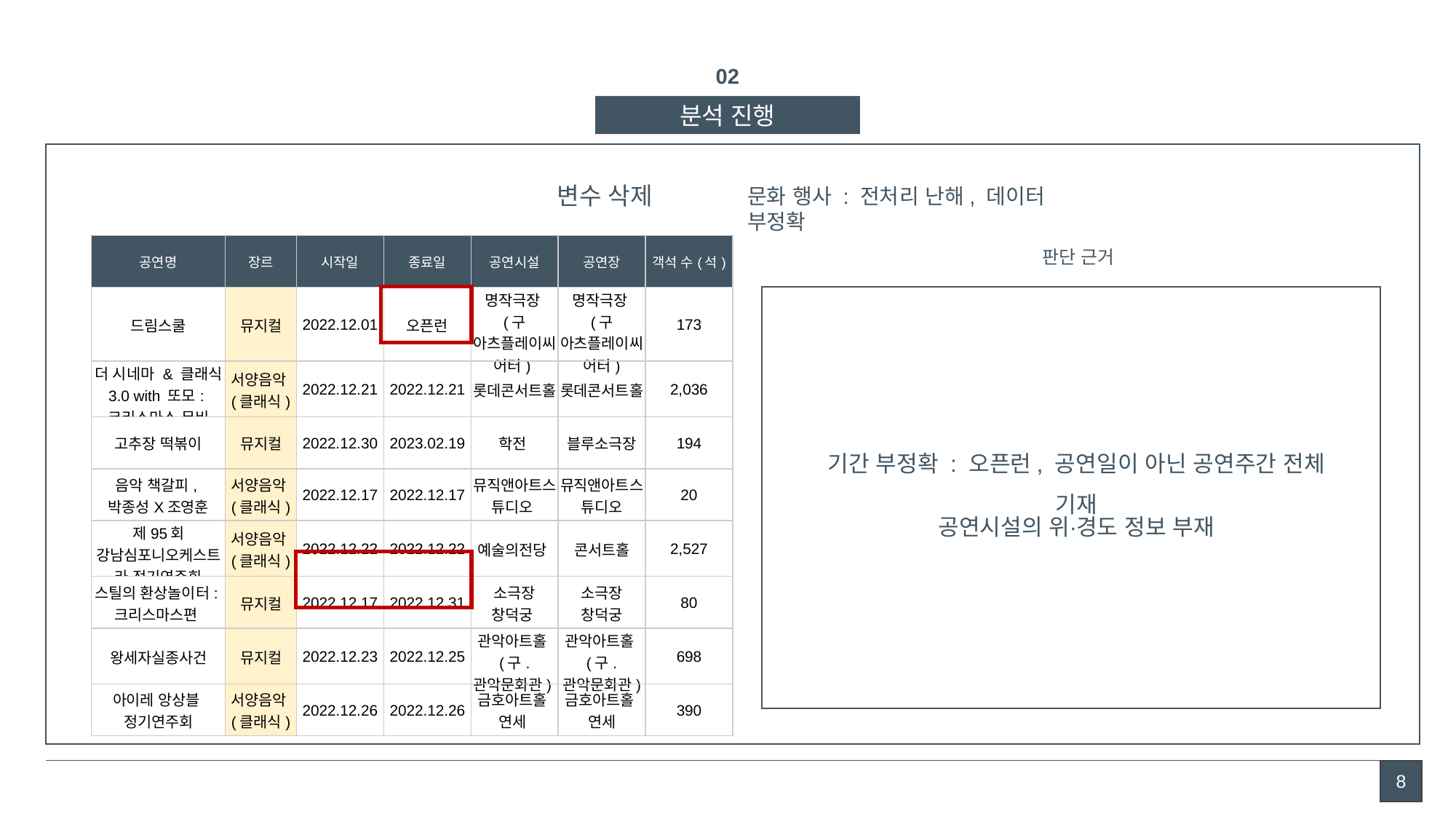

02
분석 진행

변수 삭제
문화 행사 : 전처리 난해, 데이터 부정확
| 공연명 | 장르 | 시작일 | 종료일 | 공연시설 | 공연장 | 객석 수(석) |
| --- | --- | --- | --- | --- | --- | --- |
| 드림스쿨 | 뮤지컬 | 2022.12.01 | 오픈런 | 명작극장 (구 아츠플레이씨어터) | 명작극장 (구 아츠플레이씨어터) | 173 |
| 더 시네마 & 클래식 3.0 with 또모: 크리스마스 무비 | 서양음악(클래식) | 2022.12.21 | 2022.12.21 | 롯데콘서트홀 | 롯데콘서트홀 | 2,036 |
| 고추장 떡볶이 | 뮤지컬 | 2022.12.30 | 2023.02.19 | 학전 | 블루소극장 | 194 |
| 음악 책갈피, 박종성X조영훈 | 서양음악(클래식) | 2022.12.17 | 2022.12.17 | 뮤직앤아트스튜디오 | 뮤직앤아트스튜디오 | 20 |
| 제95회 강남심포니오케스트라 정기연주회 | 서양음악(클래식) | 2022.12.22 | 2022.12.22 | 예술의전당 | 콘서트홀 | 2,527 |
| 스틸의 환상놀이터: 크리스마스편 | 뮤지컬 | 2022.12.17 | 2022.12.31 | 소극장 창덕궁 | 소극장 창덕궁 | 80 |
| 왕세자실종사건 | 뮤지컬 | 2022.12.23 | 2022.12.25 | 관악아트홀(구. 관악문화관) | 관악아트홀(구. 관악문화관) | 698 |
| 아이레 앙상블 정기연주회 | 서양음악(클래식) | 2022.12.26 | 2022.12.26 | 금호아트홀 연세 | 금호아트홀 연세 | 390 |
판단 근거

기간 부정확 : 오픈런, 공연일이 아닌 공연주간 전체 기재
공연시설의 위∙경도 정보 부재

8